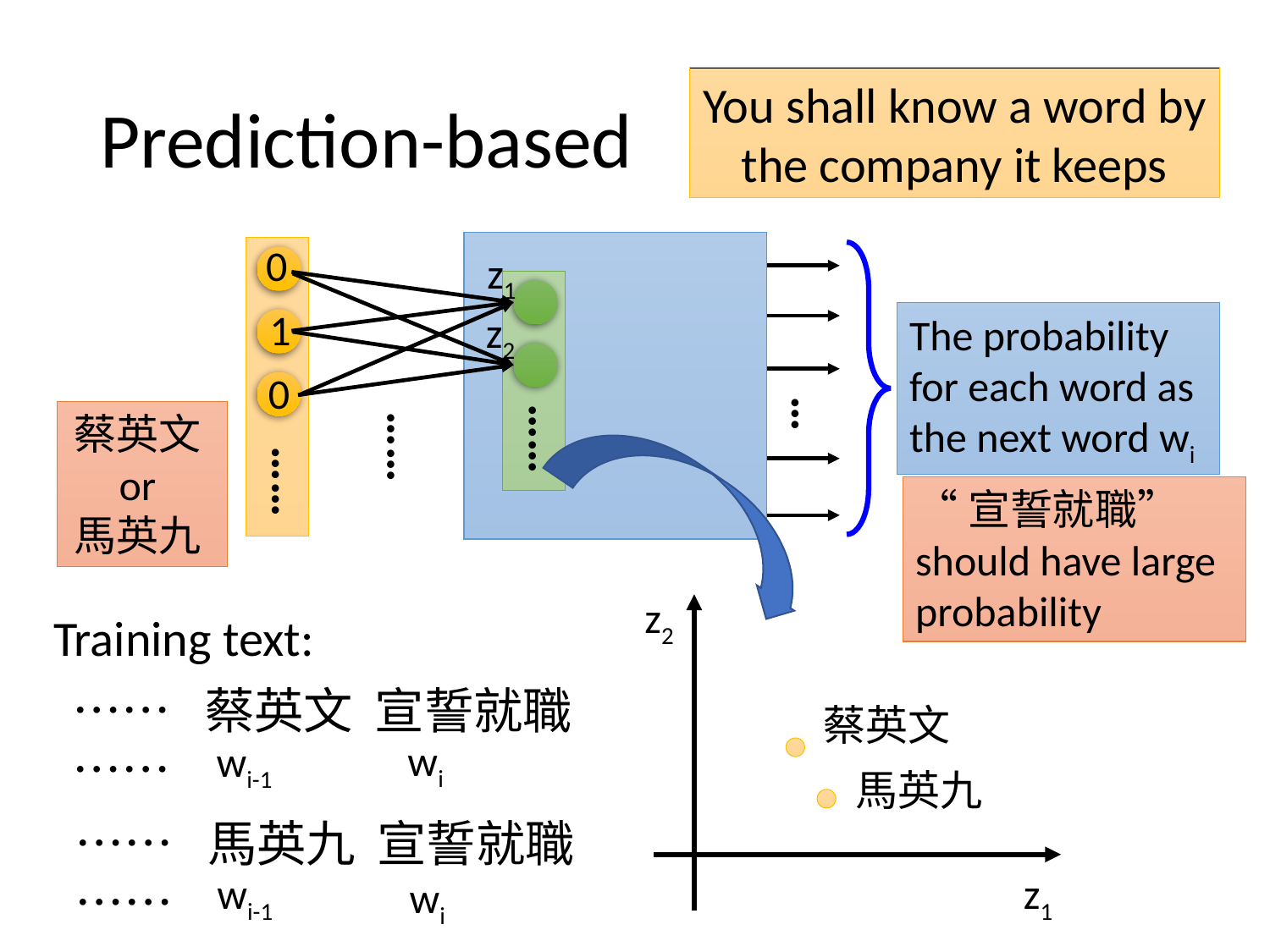

# Prediction-based
You shall know a word by the company it keeps

0
z1

…
1
z2
The probability for each word as the next word wi
……

……

0

蔡英文
or
馬英九
……
“宣誓就職” should have large probability
z2
Training text:
……  蔡英文  宣誓就職 ……
蔡英文
wi
wi-1

馬英九

……  馬英九  宣誓就職 ……
wi-1
z1
wi